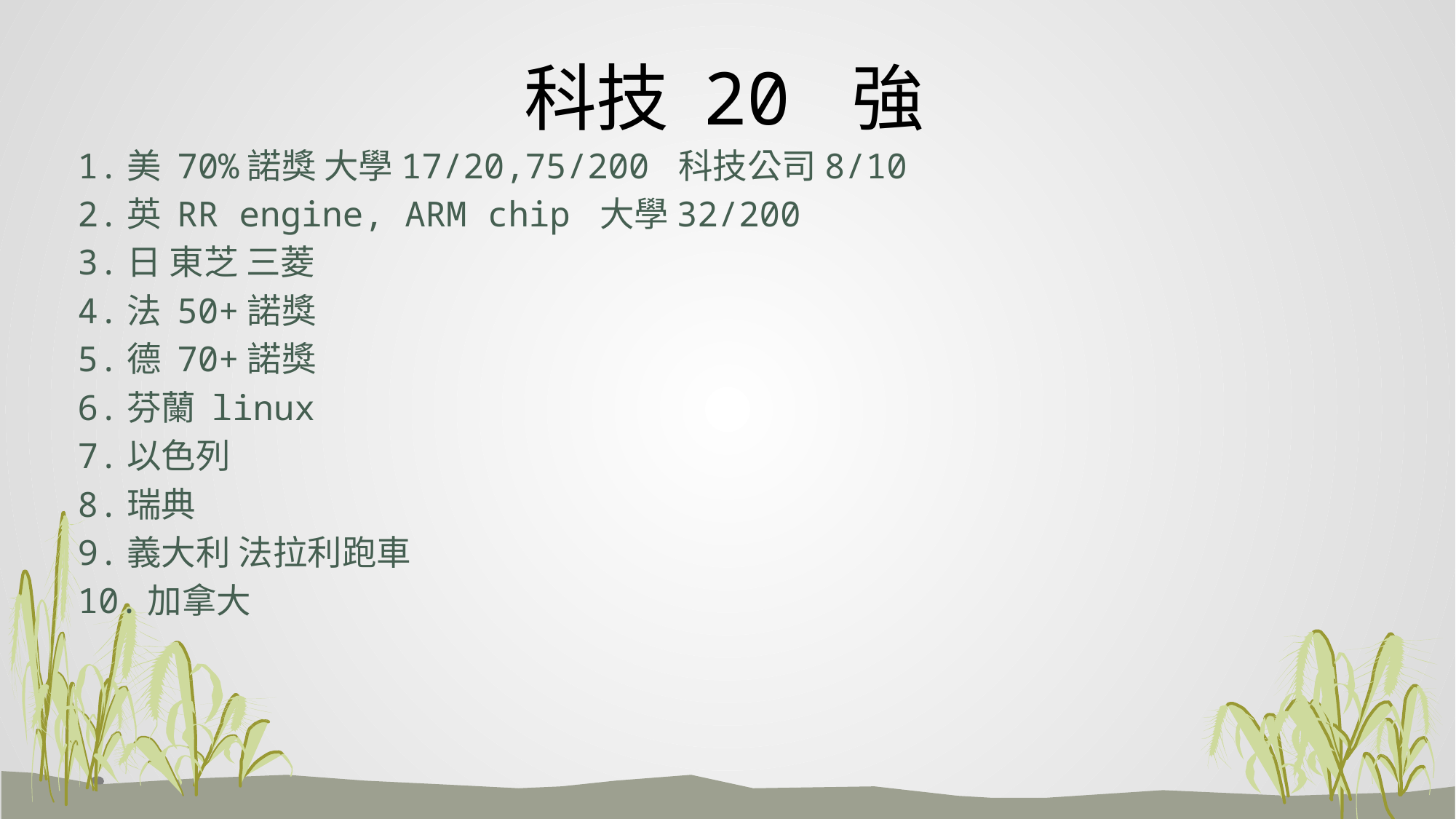

# 科技 20 強
1.美 70%諾獎 大學17/20,75/200 科技公司8/10
2.英 RR engine, ARM chip 大學32/200
3.日 東芝 三菱
4.法 50+諾獎
5.德 70+諾獎
6.芬蘭 linux
7.以色列
8.瑞典
9.義大利 法拉利跑車
10.加拿大